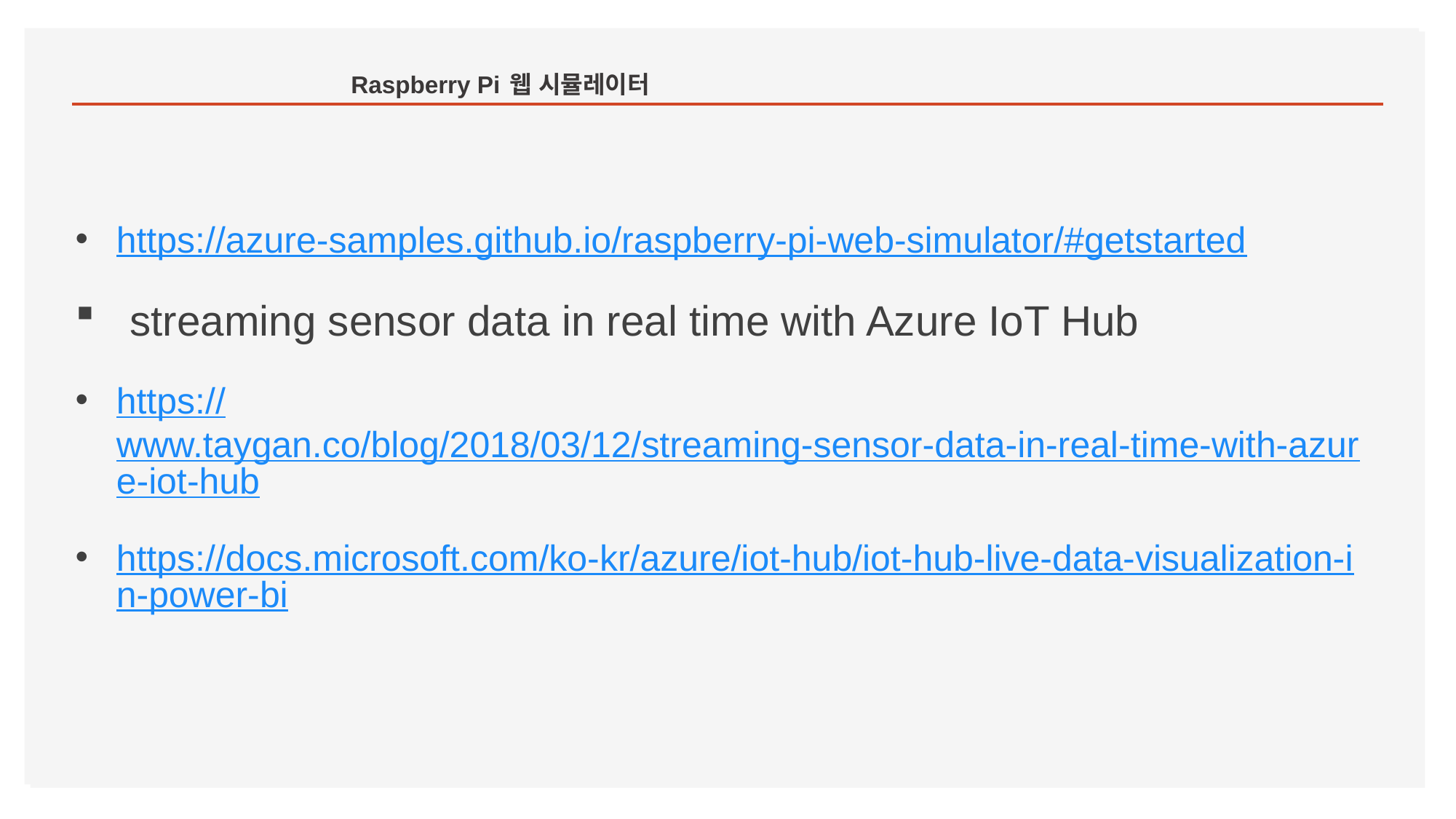

# Raspberry Pi 웹 시뮬레이터

https://azure-samples.github.io/raspberry-pi-web-simulator/#getstarted
streaming sensor data in real time with Azure IoT Hub
https://www.taygan.co/blog/2018/03/12/streaming-sensor-data-in-real-time-with-azure-iot-hub
https://docs.microsoft.com/ko-kr/azure/iot-hub/iot-hub-live-data-visualization-in-power-bi